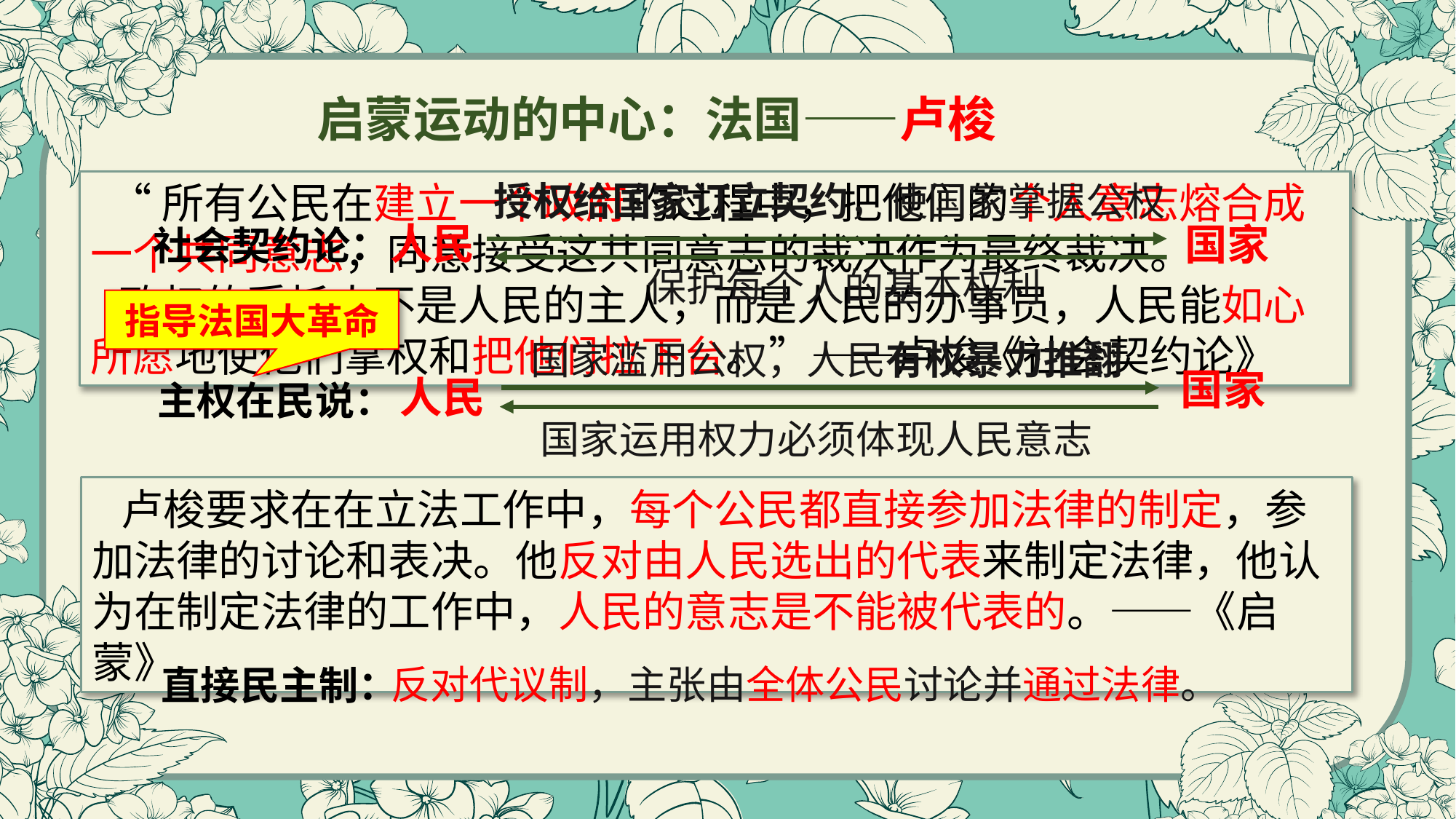

启蒙运动的中心：法国——卢梭
  “所有公民在建立一个政府的过程中，把他们的个人意志熔合成一个共同意志，同意接受这共同意志的裁决作为最终裁决。
  政权的受托人不是人民的主人，而是人民的办事员，人民能如心所愿地使他们掌权和把他们拉下台。”——卢梭《社会契约论》
授权给国家订立契约，使国家掌握公权
人民
国家
社会契约论：
保护每个人的基本权利
指导法国大革命
国家滥用公权，人民有权暴力推翻
国家
人民
主权在民说：
国家运用权力必须体现人民意志
  卢梭要求在在立法工作中，每个公民都直接参加法律的制定，参加法律的讨论和表决。他反对由人民选出的代表来制定法律，他认为在制定法律的工作中，人民的意志是不能被代表的。——《启蒙》
反对代议制，主张由全体公民讨论并通过法律。
直接民主制：